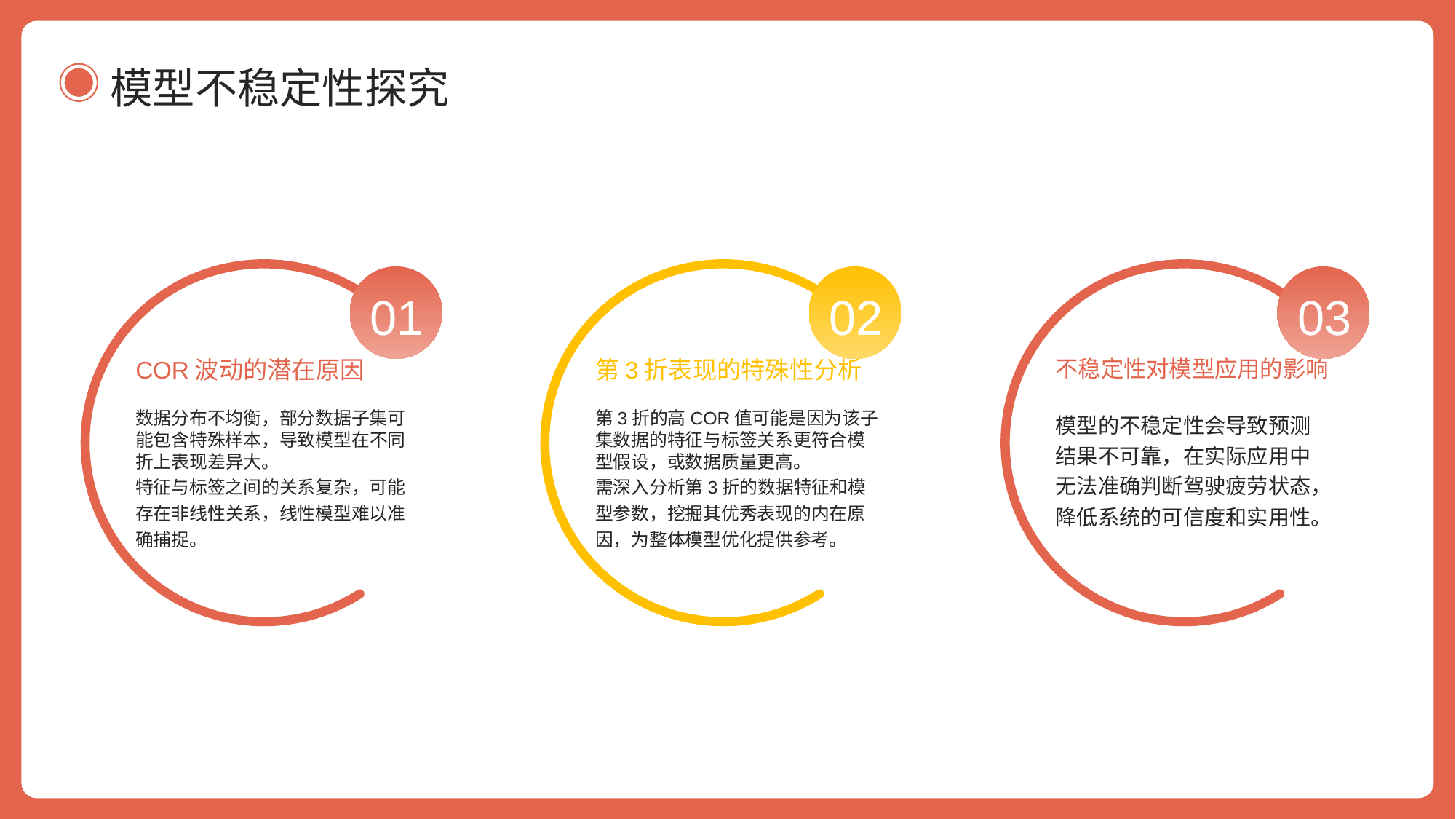

模型不稳定性探究

01

02

03

COR波动的潜在原因
第3折表现的特殊性分析
不稳定性对模型应用的影响
数据分布不均衡，部分数据子集可能包含特殊样本，导致模型在不同折上表现差异大。
特征与标签之间的关系复杂，可能存在非线性关系，线性模型难以准确捕捉。
第3折的高COR值可能是因为该子集数据的特征与标签关系更符合模型假设，或数据质量更高。
需深入分析第3折的数据特征和模型参数，挖掘其优秀表现的内在原因，为整体模型优化提供参考。
模型的不稳定性会导致预测结果不可靠，在实际应用中无法准确判断驾驶疲劳状态，降低系统的可信度和实用性。